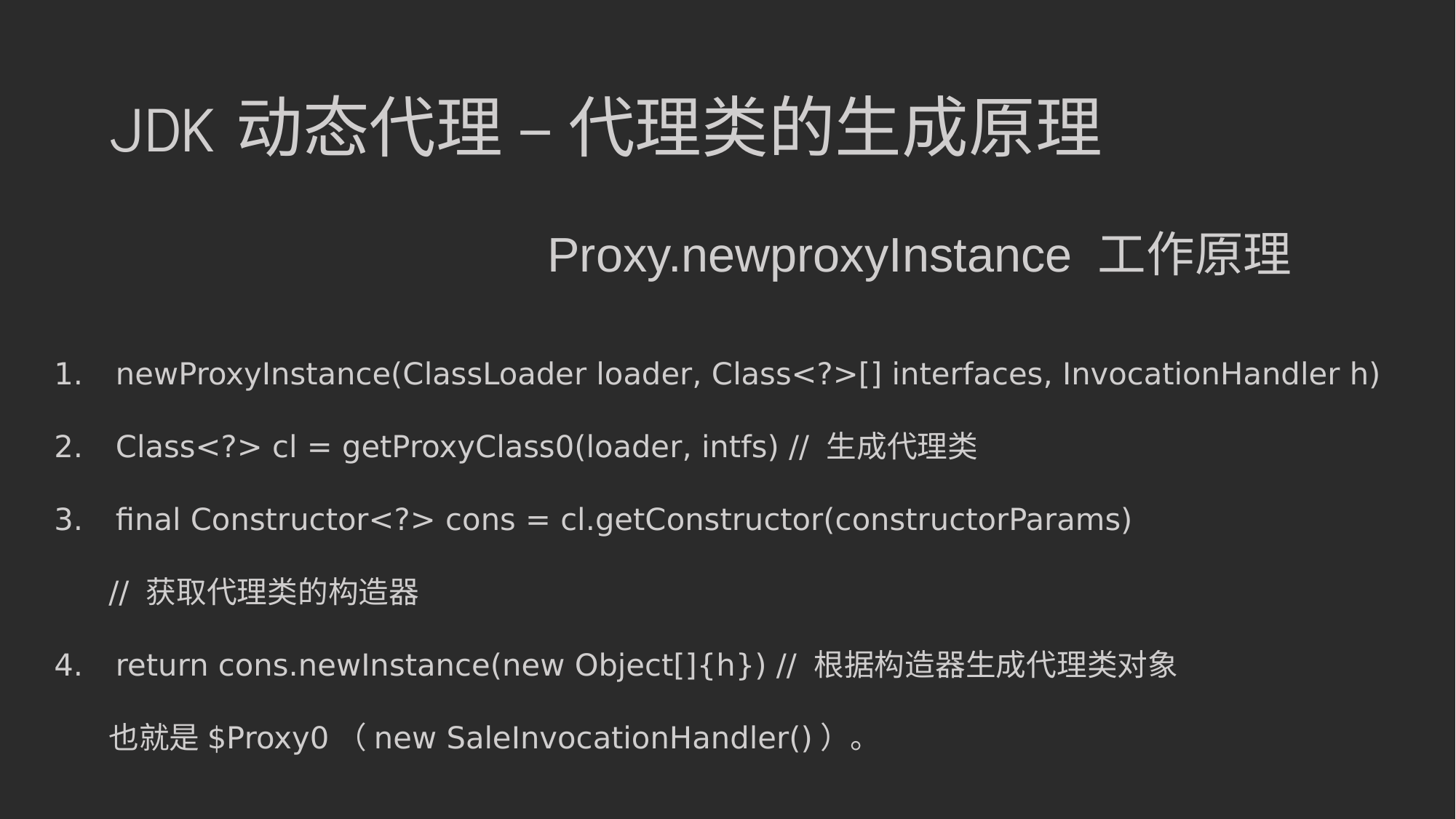

# JDK动态代理 – 代理类的生成原理 Proxy.newproxyInstance 工作原理
newProxyInstance(ClassLoader loader, Class<?>[] interfaces, InvocationHandler h)
Class<?> cl = getProxyClass0(loader, intfs) // 生成代理类
final Constructor<?> cons = cl.getConstructor(constructorParams)
// 获取代理类的构造器
return cons.newInstance(new Object[]{h}) // 根据构造器生成代理类对象
也就是$Proxy0（new SaleInvocationHandler()）。